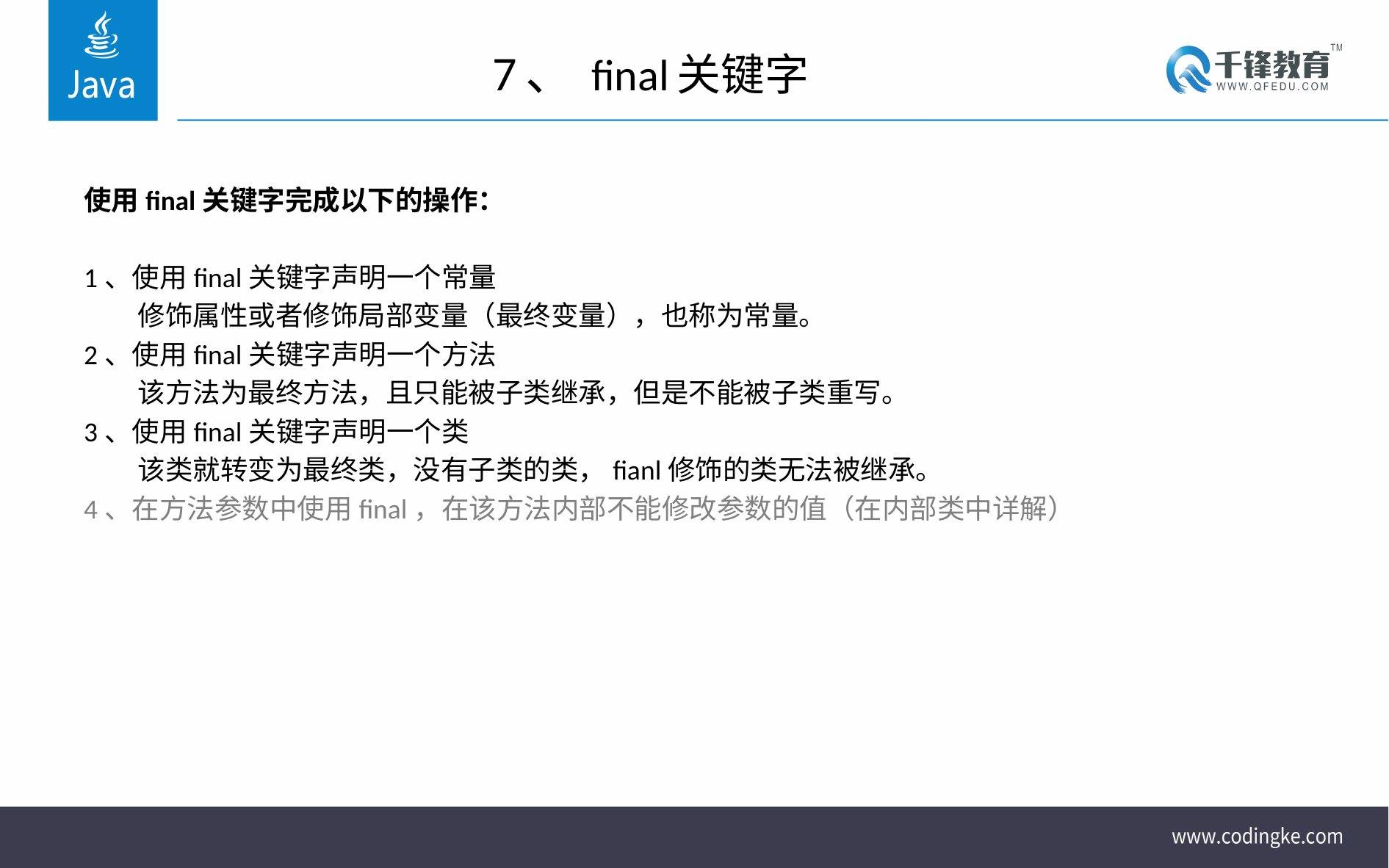

# 7、 final关键字
使用final关键字完成以下的操作：

1、使用final关键字声明一个常量
	修饰属性或者修饰局部变量（最终变量），也称为常量。
2、使用final关键字声明一个方法
	该方法为最终方法，且只能被子类继承，但是不能被子类重写。
3、使用final关键字声明一个类
	该类就转变为最终类，没有子类的类，fianl修饰的类无法被继承。
4、在方法参数中使用final，在该方法内部不能修改参数的值（在内部类中详解）